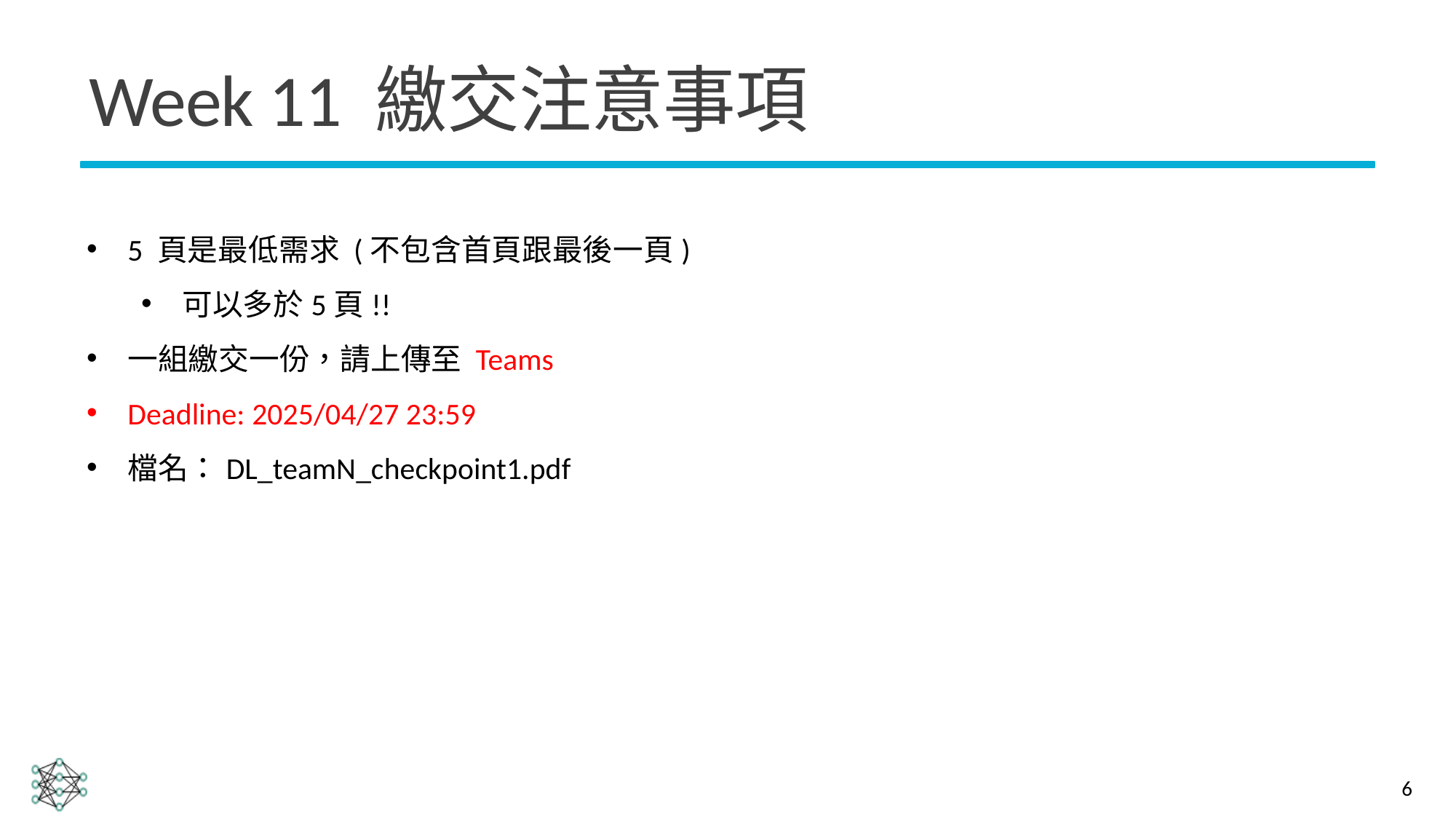

# Week 11 繳交注意事項
5 頁是最低需求 (不包含首頁跟最後一頁)
可以多於5頁!!
一組繳交一份，請上傳至 Teams
Deadline: 2025/04/27 23:59
檔名：DL_teamN_checkpoint1.pdf
6